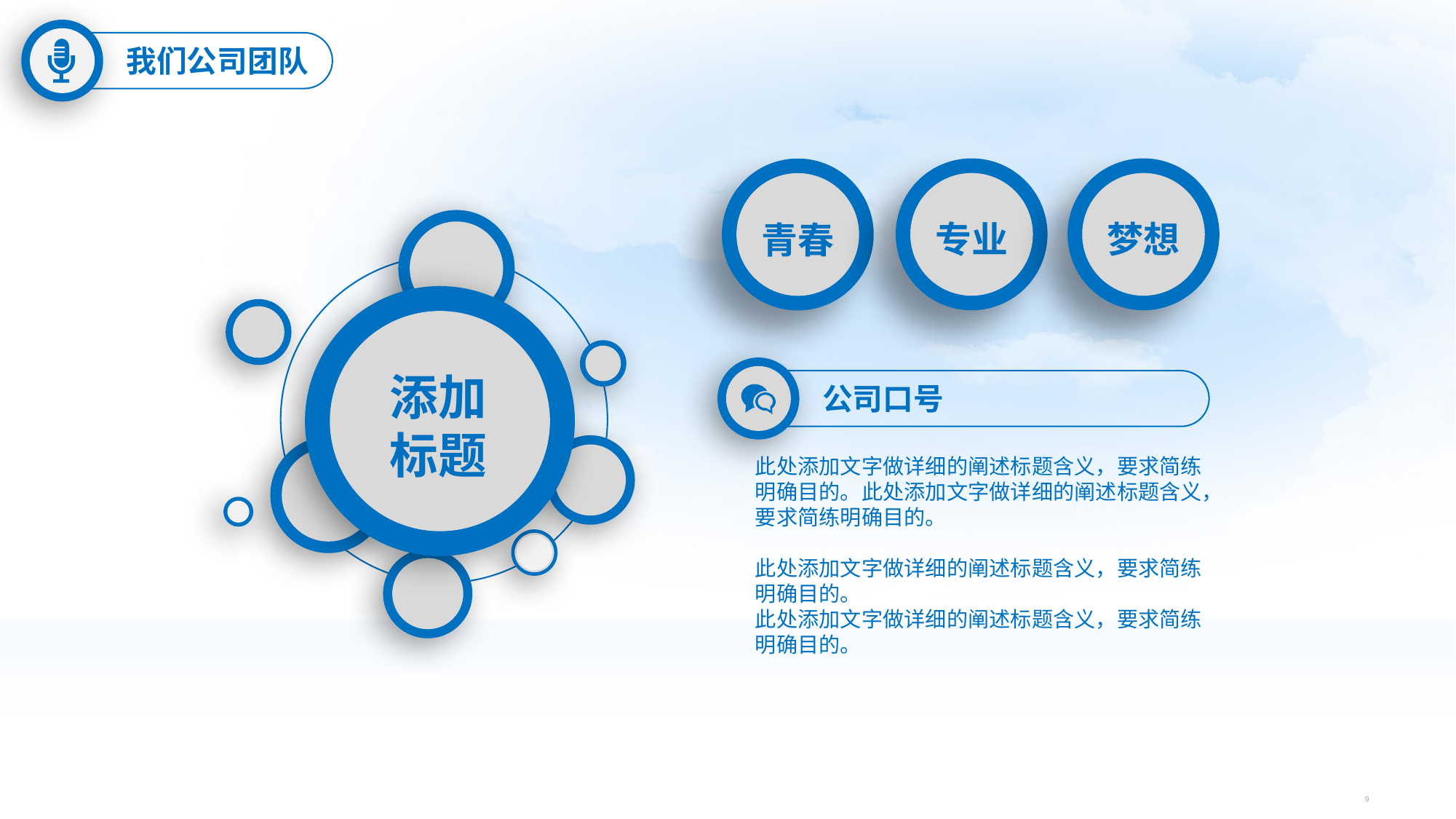

我们公司团队

专业
梦想

青春

添加
标题

公司口号

此处添加文字做详细的阐述标题含义，要求简练明确目的。此处添加文字做详细的阐述标题含义，要求简练明确目的。

此处添加文字做详细的阐述标题含义，要求简练明确目的。
此处添加文字做详细的阐述标题含义，要求简练明确目的。

延时符